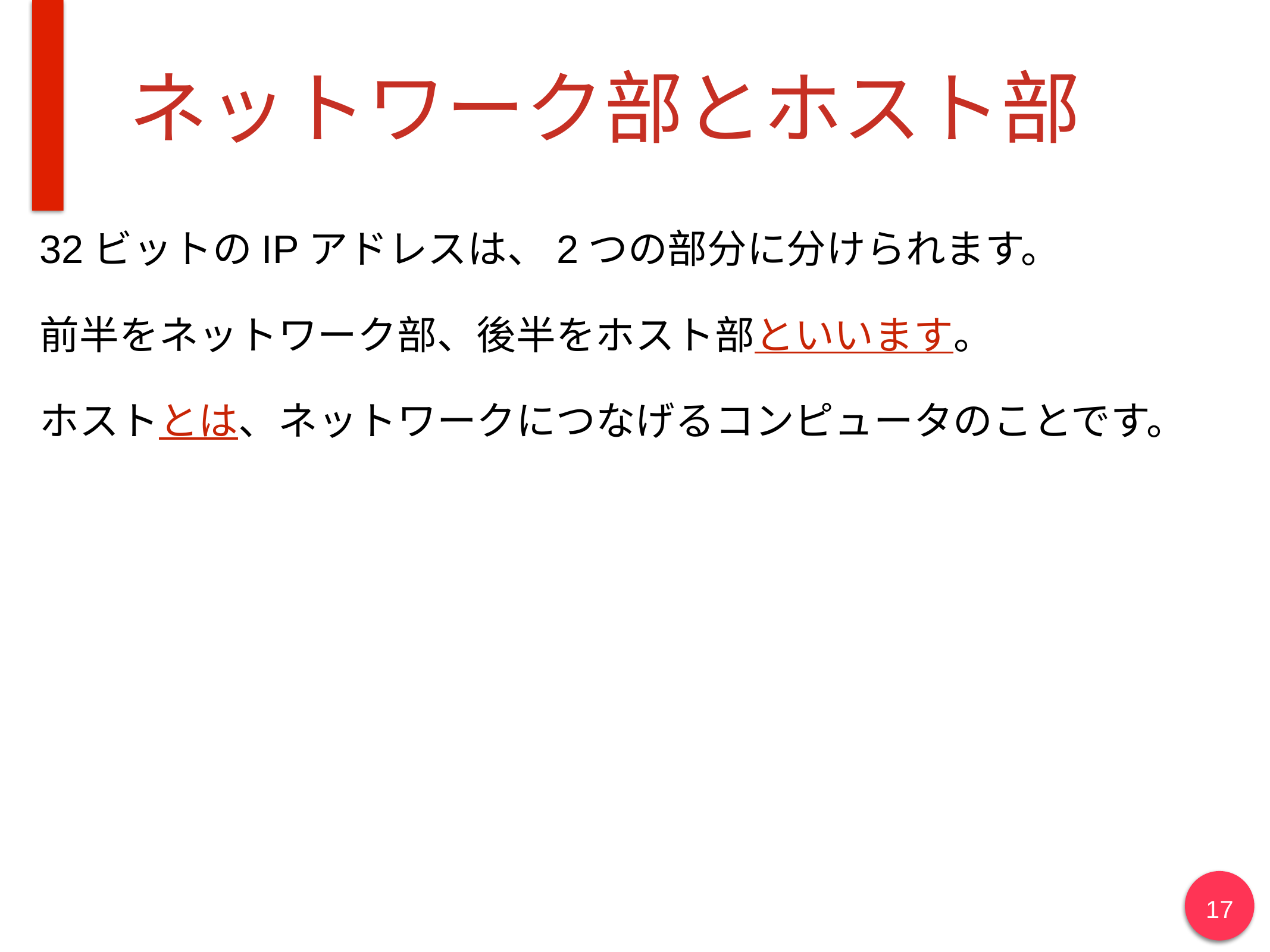

# ネットワーク部とホスト部
32ビットのIPアドレスは、2つの部分に分けられます。
前半をネットワーク部、後半をホスト部といいます。
ホストとは、ネットワークにつなげるコンピュータのことです。

17